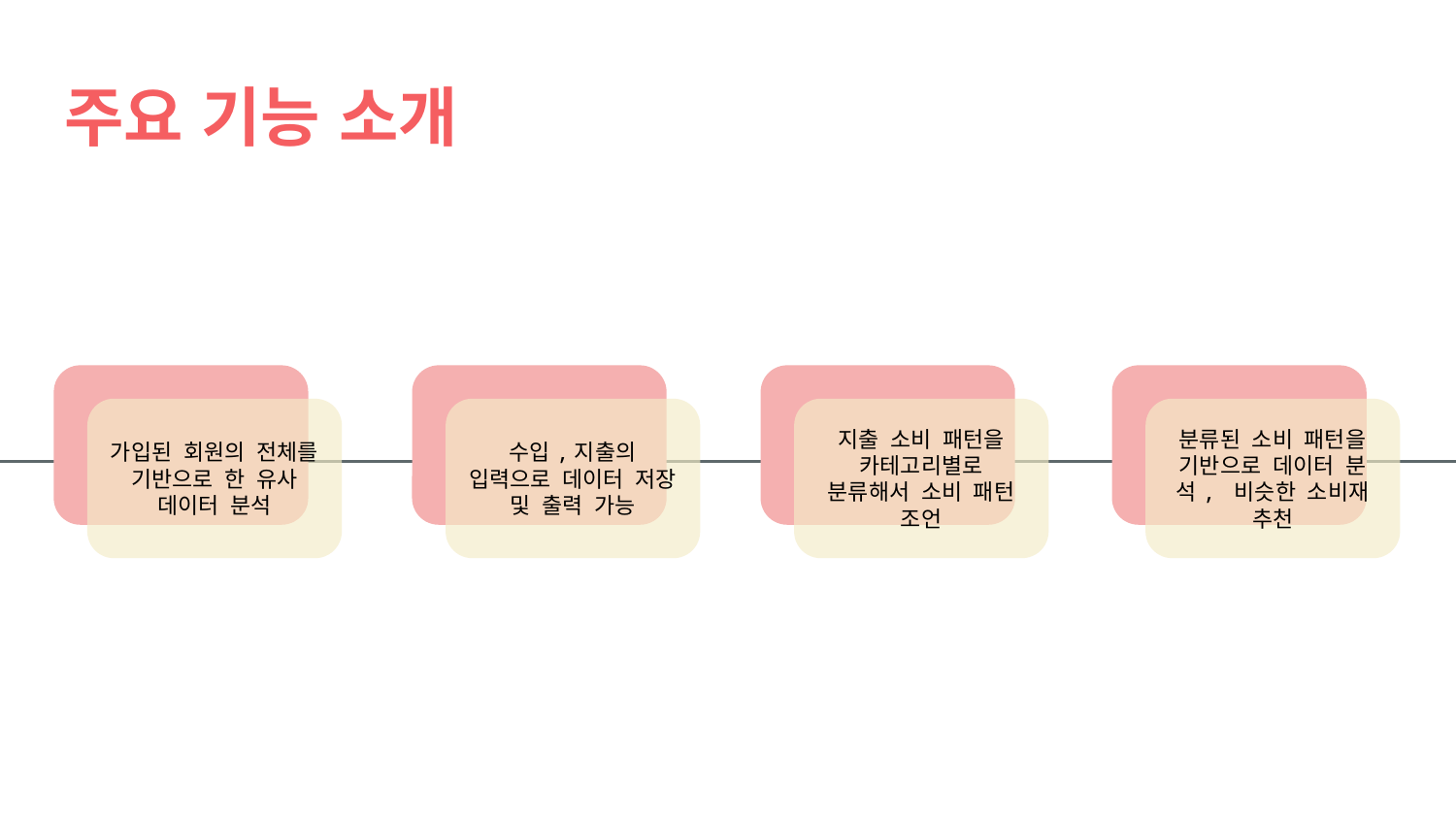

# 주요 기능 소개

가입된 회원의 전체를 기반으로 한 유사 데이터 분석

수입,지출의 입력으로 데이터 저장 및 출력 가능

분류된 소비 패턴을 기반으로 데이터 분석, 비슷한 소비재 추천

지출 소비 패턴을 카테고리별로 분류해서 소비 패턴 조언